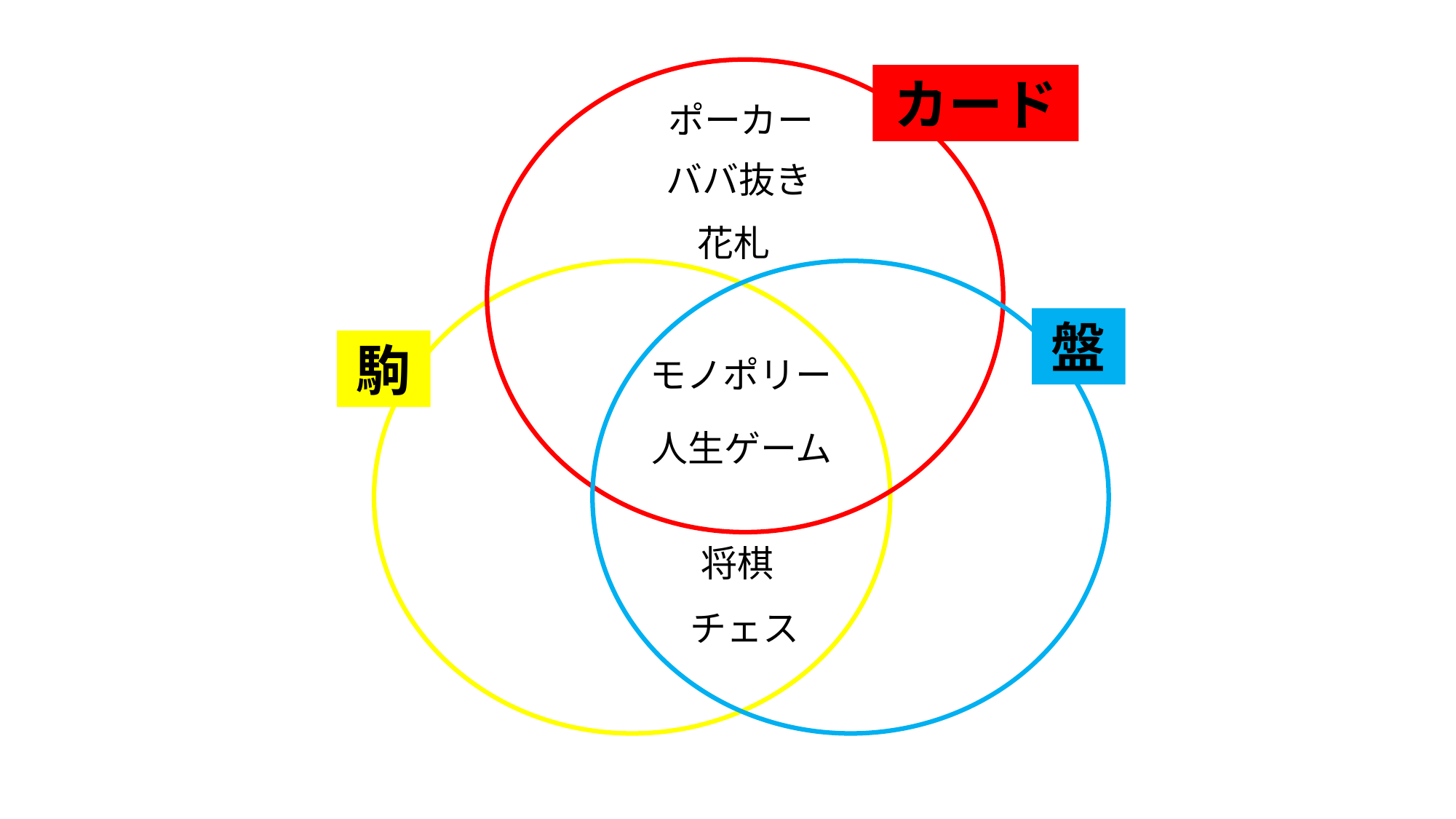

カード
ポーカー
ババ抜き
花札

盤
駒
モノポリー
人生ゲーム
将棋
チェス